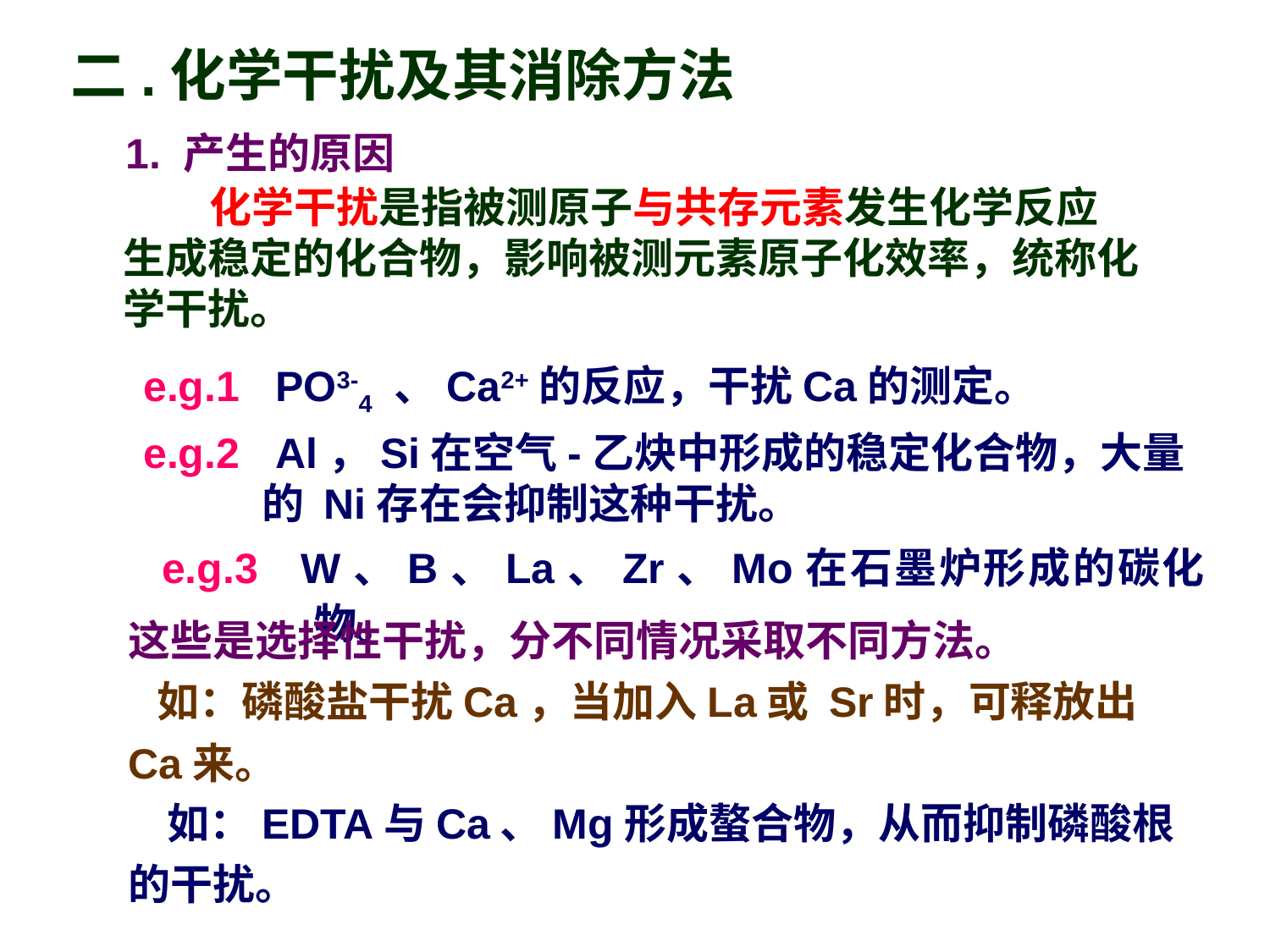

二.化学干扰及其消除方法
1. 产生的原因
        化学干扰是指被测原子与共存元素发生化学反应生成稳定的化合物，影响被测元素原子化效率，统称化学干扰。
e.g.1   PO3-4 、Ca2+的反应，干扰Ca的测定。
e.g.2   Al，Si在空气-乙炔中形成的稳定化合物，大量的 Ni存在会抑制这种干扰。
       e.g.3   W、B、La、Zr、Mo在石墨炉形成的碳化物。
这些是选择性干扰，分不同情况采取不同方法。
  如：磷酸盐干扰Ca，当加入La或 Sr时，可释放出Ca来。
   如：EDTA与Ca、Mg形成螯合物，从而抑制磷酸根的干扰。